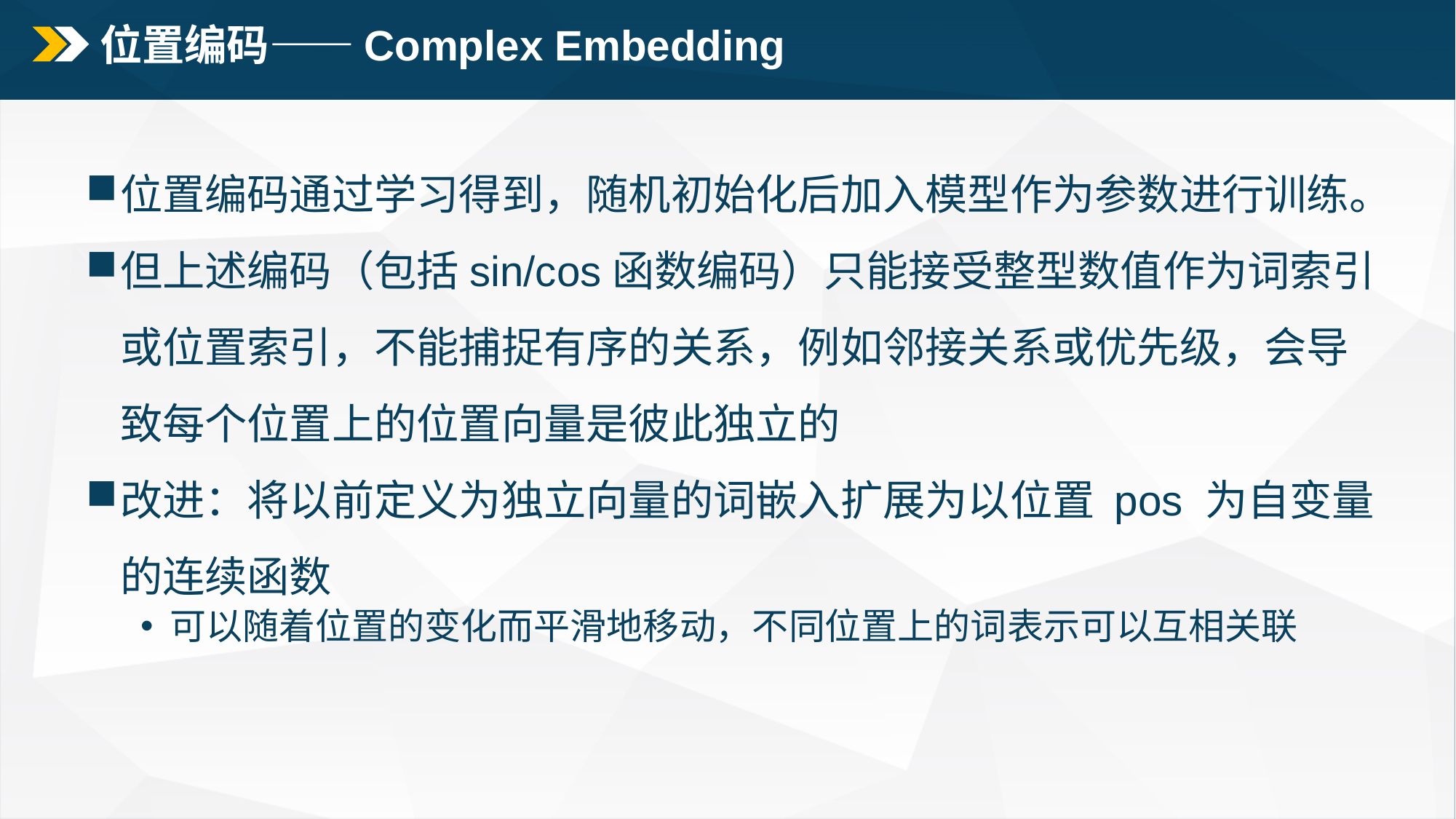

# 位置编码——Complex Embedding
位置编码通过学习得到，随机初始化后加入模型作为参数进行训练。
但上述编码（包括sin/cos函数编码）只能接受整型数值作为词索引或位置索引，不能捕捉有序的关系，例如邻接关系或优先级，会导致每个位置上的位置向量是彼此独立的
改进：将以前定义为独立向量的词嵌入扩展为以位置 pos 为自变量的连续函数
 可以随着位置的变化而平滑地移动，不同位置上的词表示可以互相关联